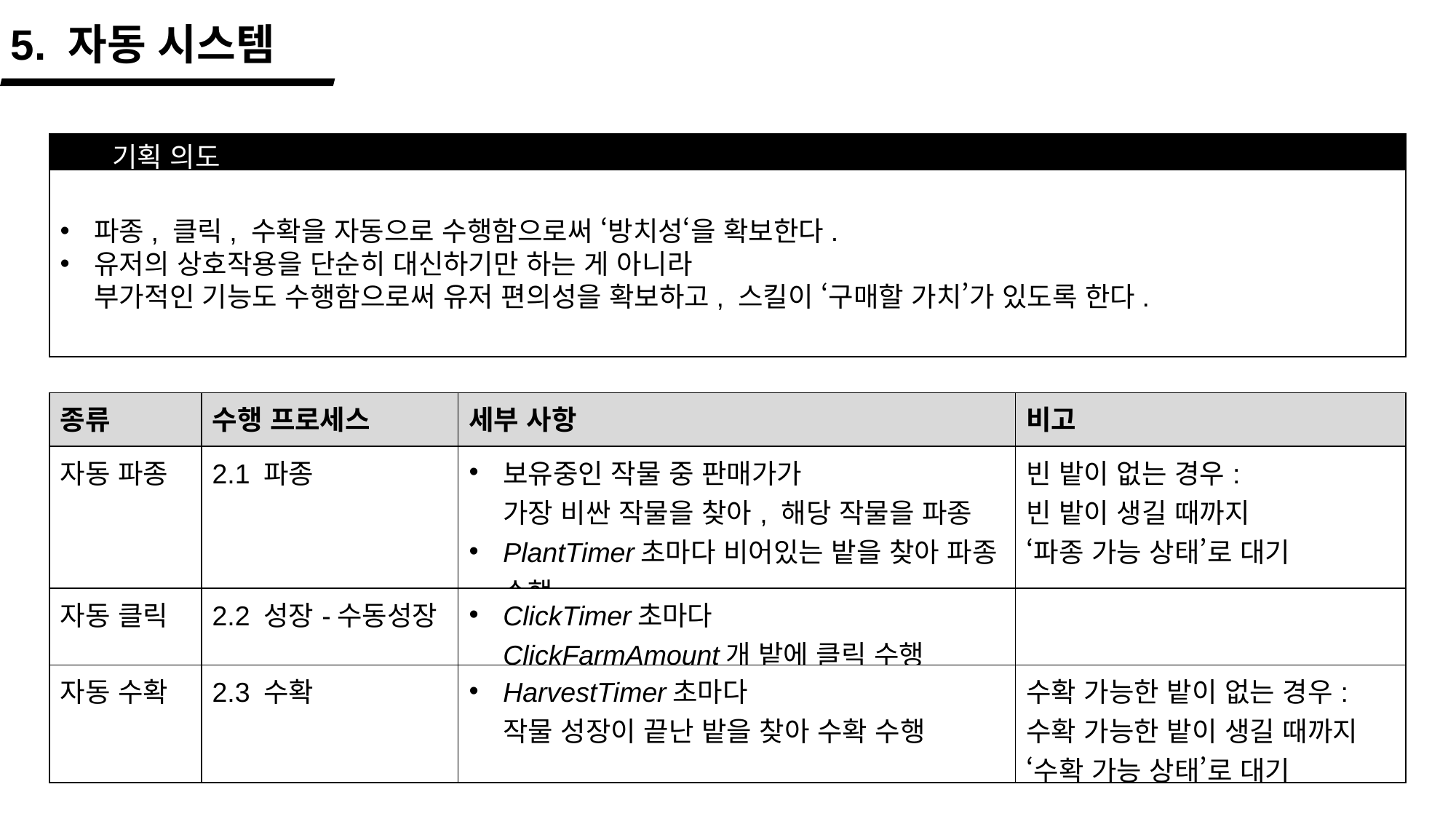

5. 자동 시스템

기획 의도

파종, 클릭, 수확을 자동으로 수행함으로써 ‘방치성‘을 확보한다.
유저의 상호작용을 단순히 대신하기만 하는 게 아니라
부가적인 기능도 수행함으로써 유저 편의성을 확보하고, 스킬이 ‘구매할 가치’가 있도록 한다.
| 종류 | 수행 프로세스 | 세부 사항 | 비고 |
| --- | --- | --- | --- |
| 자동 파종 | 2.1 파종 | 보유중인 작물 중 판매가가 가장 비싼 작물을 찾아, 해당 작물을 파종 PlantTimer초마다 비어있는 밭을 찾아 파종 수행 | 빈 밭이 없는 경우: 빈 밭이 생길 때까지 ‘파종 가능 상태’로 대기 |
| 자동 클릭 | 2.2 성장-수동성장 | ClickTimer초마다 ClickFarmAmount개 밭에 클릭 수행 |  |
| 자동 수확 | 2.3 수확 | HarvestTimer초마다 작물 성장이 끝난 밭을 찾아 수확 수행 | 수확 가능한 밭이 없는 경우: 수확 가능한 밭이 생길 때까지 ‘수확 가능 상태’로 대기 |